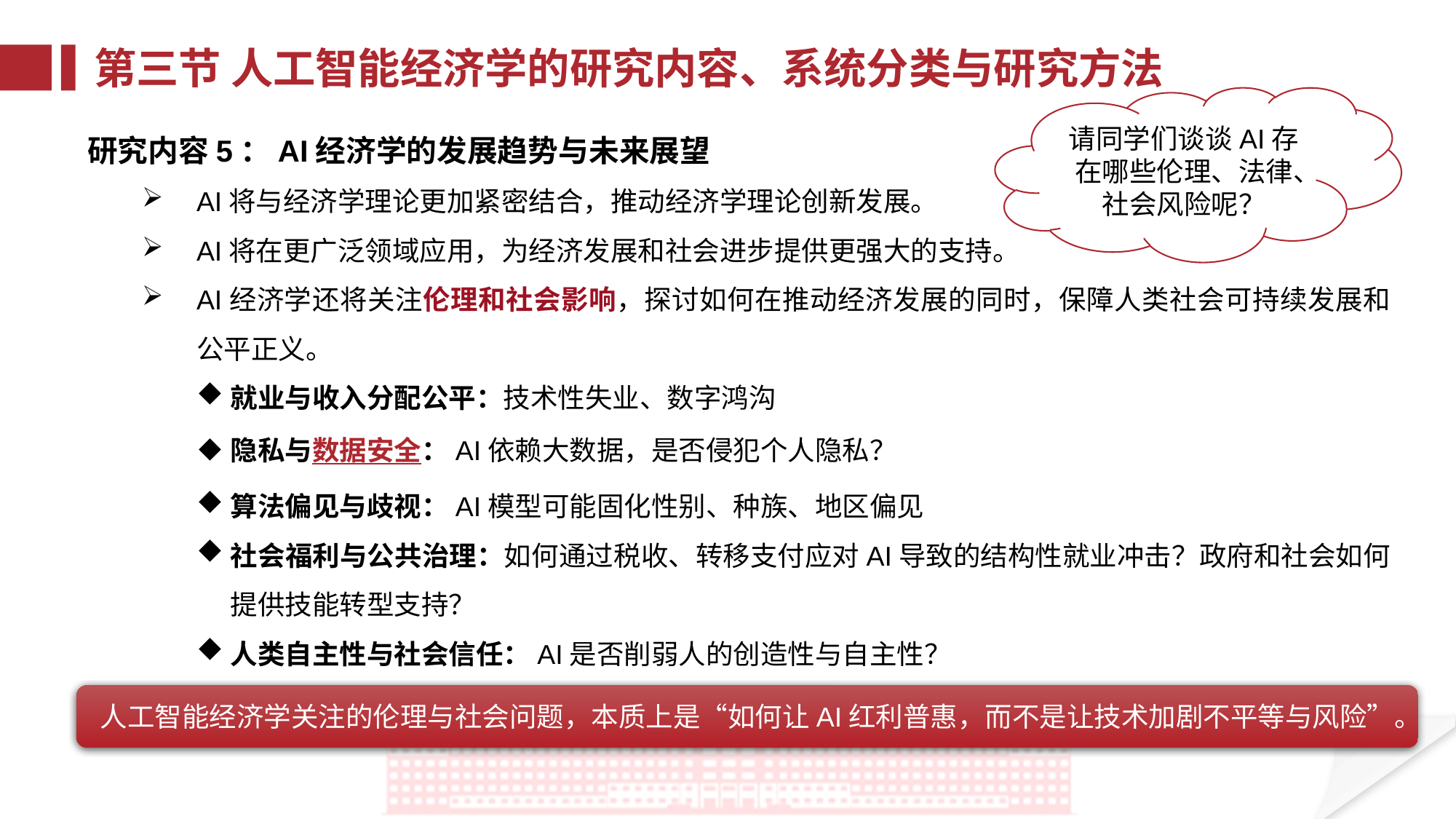

第三节 人工智能经济学的研究内容、系统分类与研究方法
请同学们谈谈AI存在哪些伦理、法律、社会风险呢？
研究内容5：AI经济学的发展趋势与未来展望
AI将与经济学理论更加紧密结合，推动经济学理论创新发展。
AI将在更广泛领域应用，为经济发展和社会进步提供更强大的支持。
AI经济学还将关注伦理和社会影响，探讨如何在推动经济发展的同时，保障人类社会可持续发展和公平正义。
就业与收入分配公平：技术性失业、数字鸿沟
隐私与数据安全：AI依赖大数据，是否侵犯个人隐私？
算法偏见与歧视：AI模型可能固化性别、种族、地区偏见
社会福利与公共治理：如何通过税收、转移支付应对AI导致的结构性就业冲击？政府和社会如何提供技能转型支持？
人类自主性与社会信任：AI是否削弱人的创造性与自主性？
人工智能经济学关注的伦理与社会问题，本质上是“如何让AI红利普惠，而不是让技术加剧不平等与风险”。